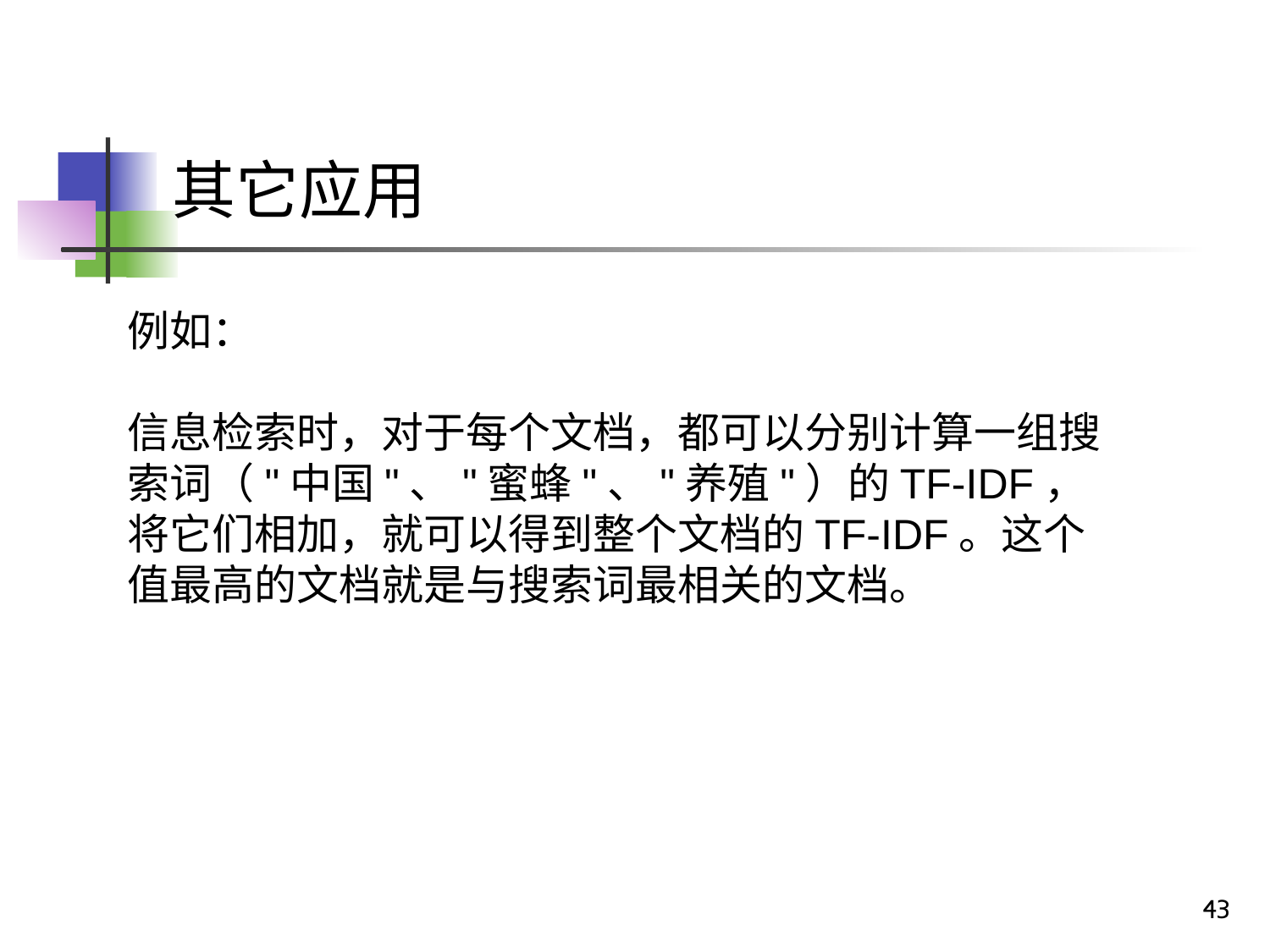

# 其它应用
例如：

信息检索时，对于每个文档，都可以分别计算一组搜索词（"中国"、"蜜蜂"、"养殖"）的TF-IDF，将它们相加，就可以得到整个文档的TF-IDF。这个值最高的文档就是与搜索词最相关的文档。
43